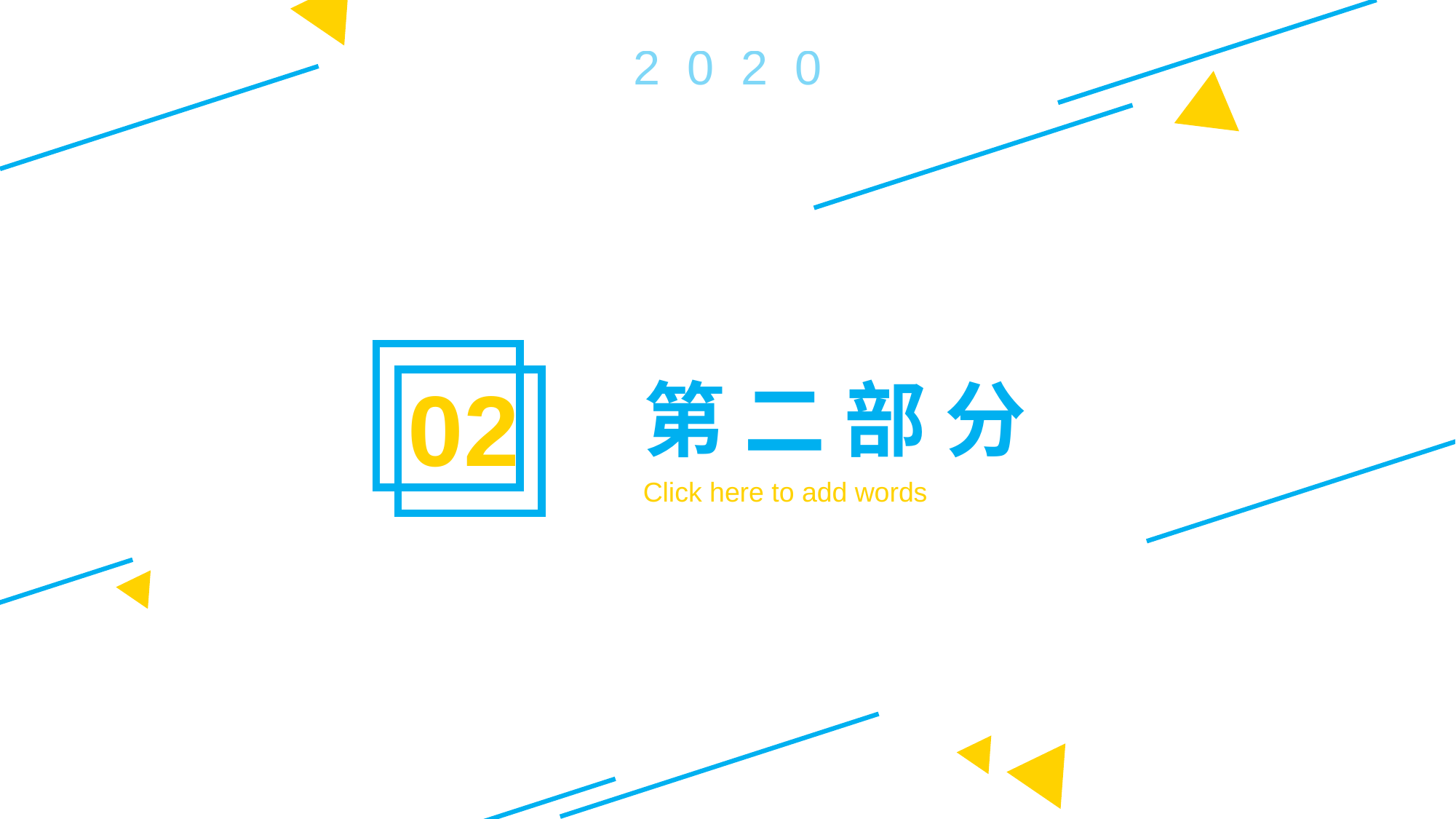

2  0  2  0

02
第 二 部 分
Click here to add words